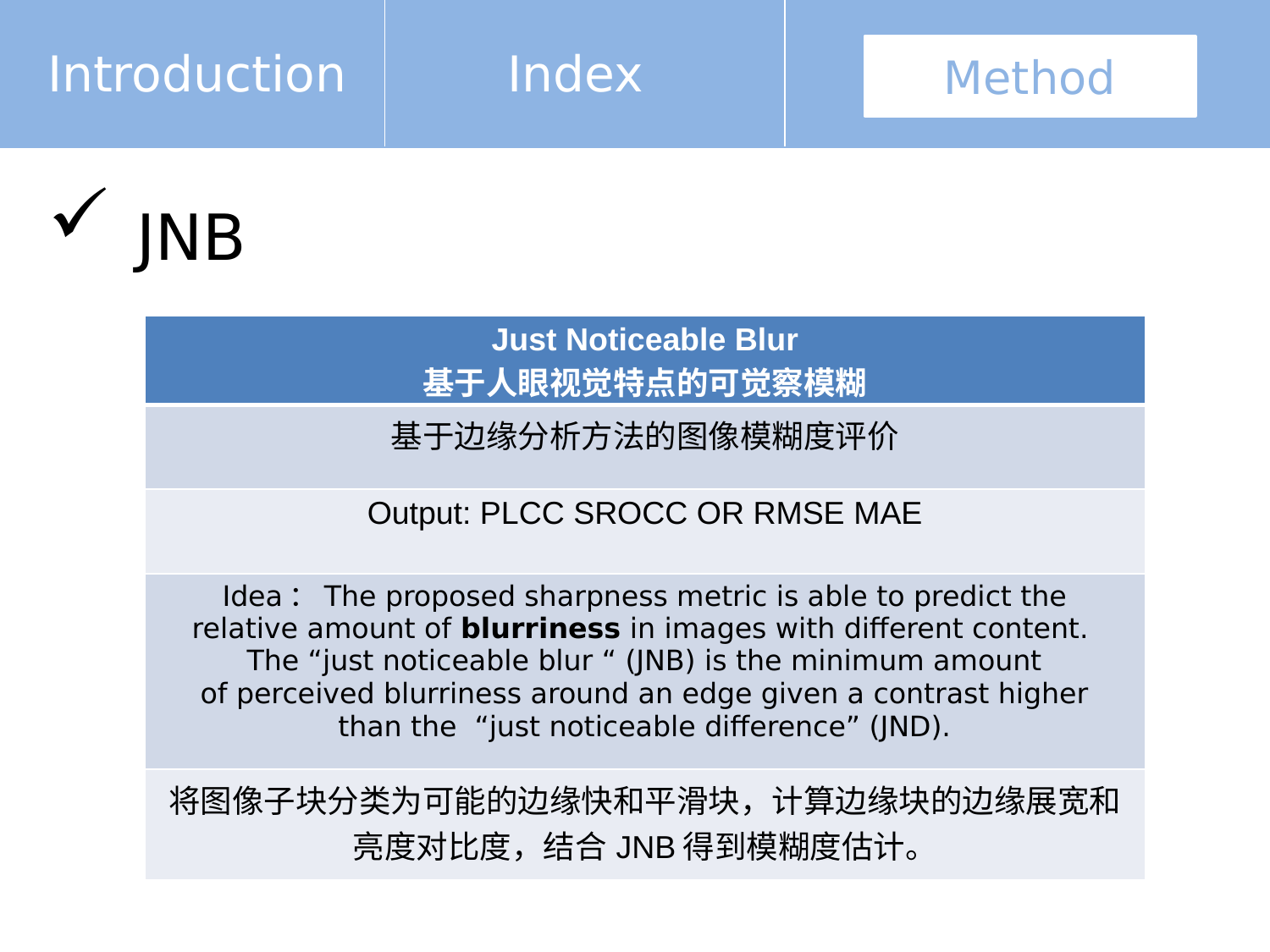

Introduction
Index
Method
 JNB
| Just Noticeable Blur 基于人眼视觉特点的可觉察模糊 |
| --- |
| 基于边缘分析方法的图像模糊度评价 |
| Output: PLCC SROCC OR RMSE MAE |
| Idea：The proposed sharpness metric is able to predict the relative amount of blurriness in images with different content. The “just noticeable blur “ (JNB) is the minimum amount of perceived blurriness around an edge given a contrast higher than the “just noticeable difference” (JND). |
| 将图像子块分类为可能的边缘快和平滑块，计算边缘块的边缘展宽和亮度对比度，结合JNB得到模糊度估计。 |
21